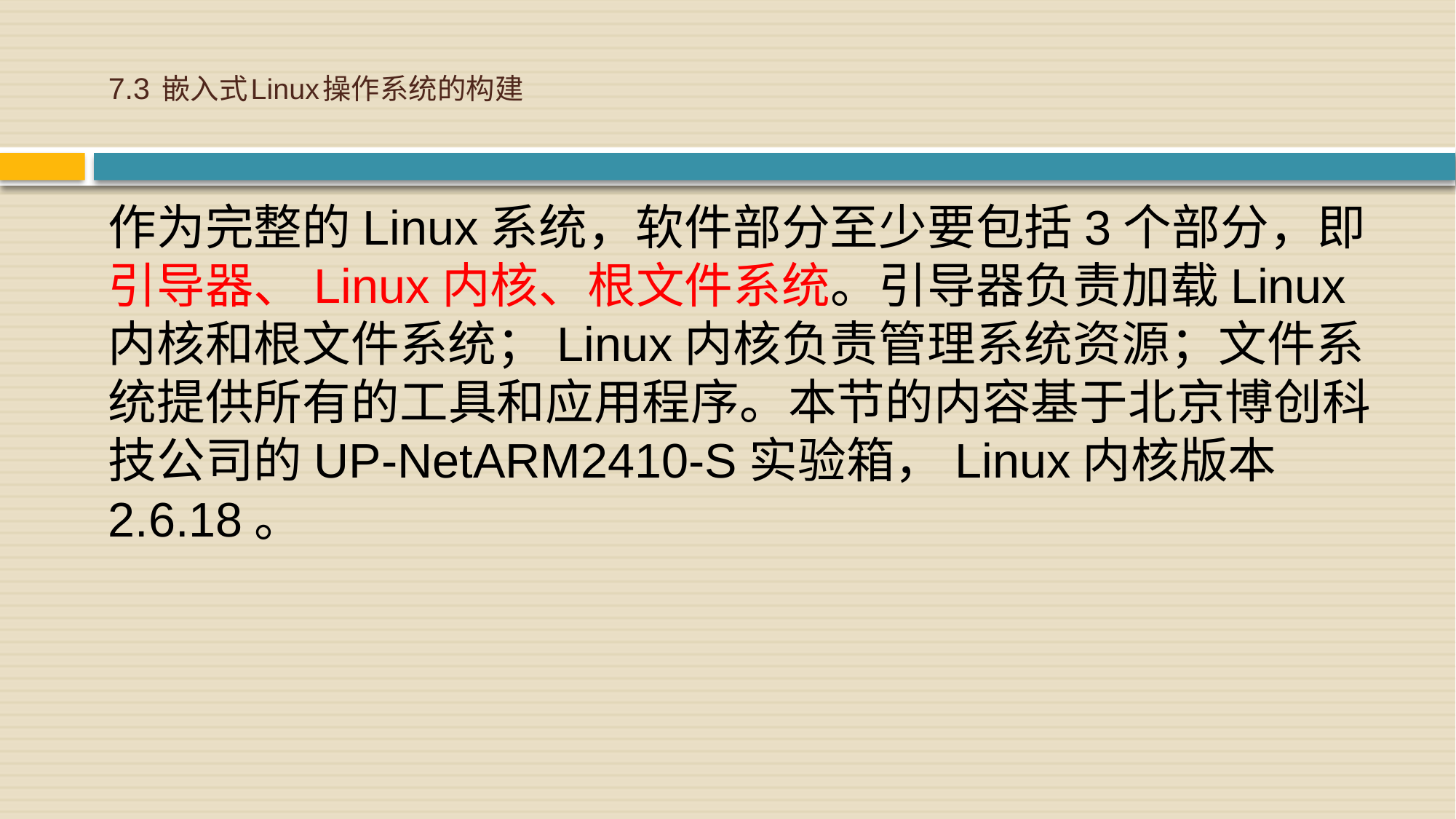

# 7.3 嵌入式Linux操作系统的构建
作为完整的Linux系统，软件部分至少要包括3个部分，即引导器、Linux内核、根文件系统。引导器负责加载Linux内核和根文件系统；Linux内核负责管理系统资源；文件系统提供所有的工具和应用程序。本节的内容基于北京博创科技公司的UP-NetARM2410-S实验箱，Linux内核版本2.6.18。